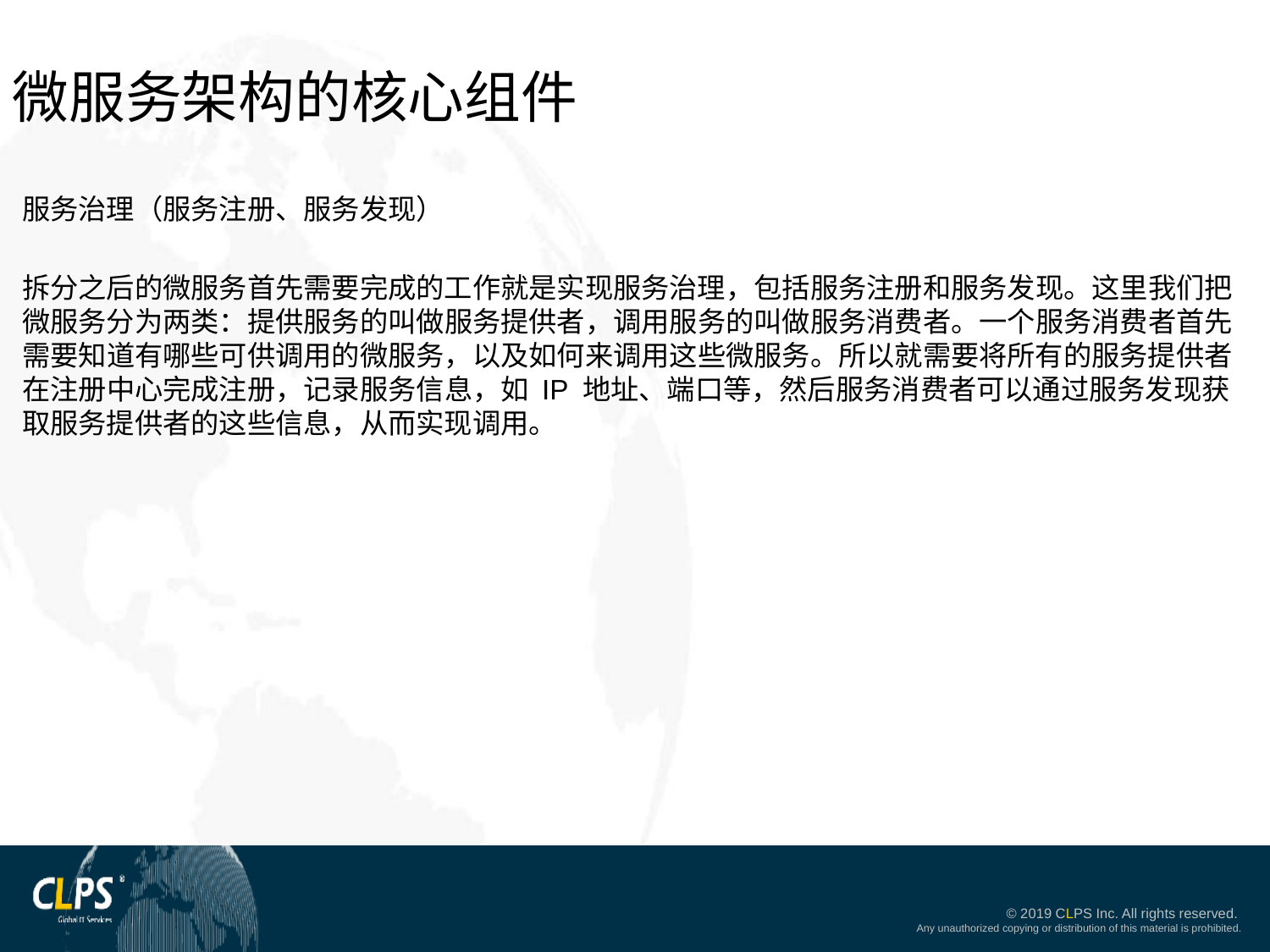

微服务架构的核心组件

服务治理（服务注册、服务发现）

拆分之后的微服务首先需要完成的工作就是实现服务治理，包括服务注册和服务发现。这里我们把微服务分为两类：提供服务的叫做服务提供者，调用服务的叫做服务消费者。一个服务消费者首先需要知道有哪些可供调用的微服务，以及如何来调用这些微服务。所以就需要将所有的服务提供者在注册中心完成注册，记录服务信息，如 IP 地址、端口等，然后服务消费者可以通过服务发现获取服务提供者的这些信息，从而实现调用。
11